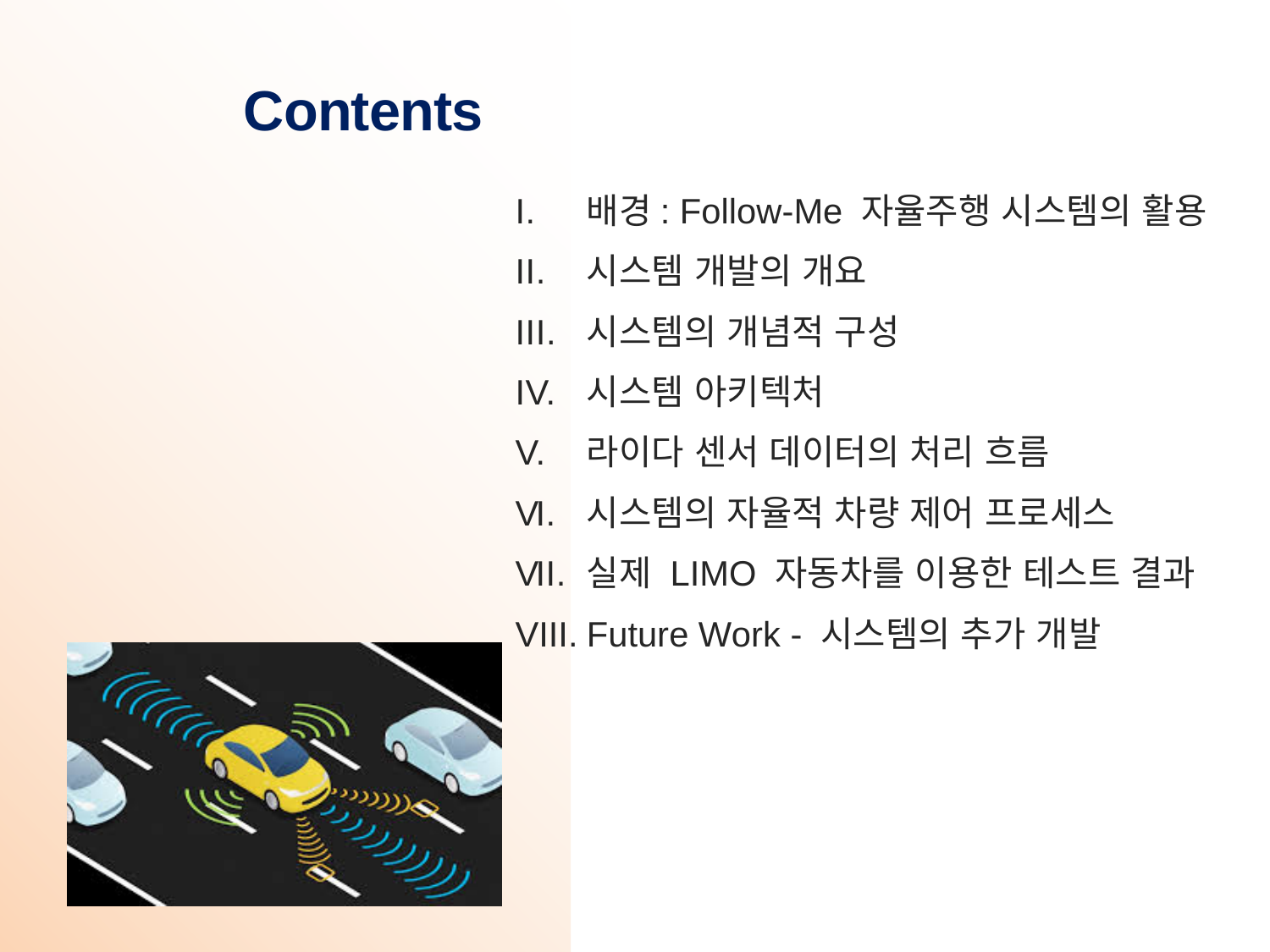

Contents
배경: Follow-Me 자율주행 시스템의 활용
시스템 개발의 개요
시스템의 개념적 구성
시스템 아키텍처
라이다 센서 데이터의 처리 흐름
시스템의 자율적 차량 제어 프로세스
실제 LIMO 자동차를 이용한 테스트 결과
Future Work - 시스템의 추가 개발